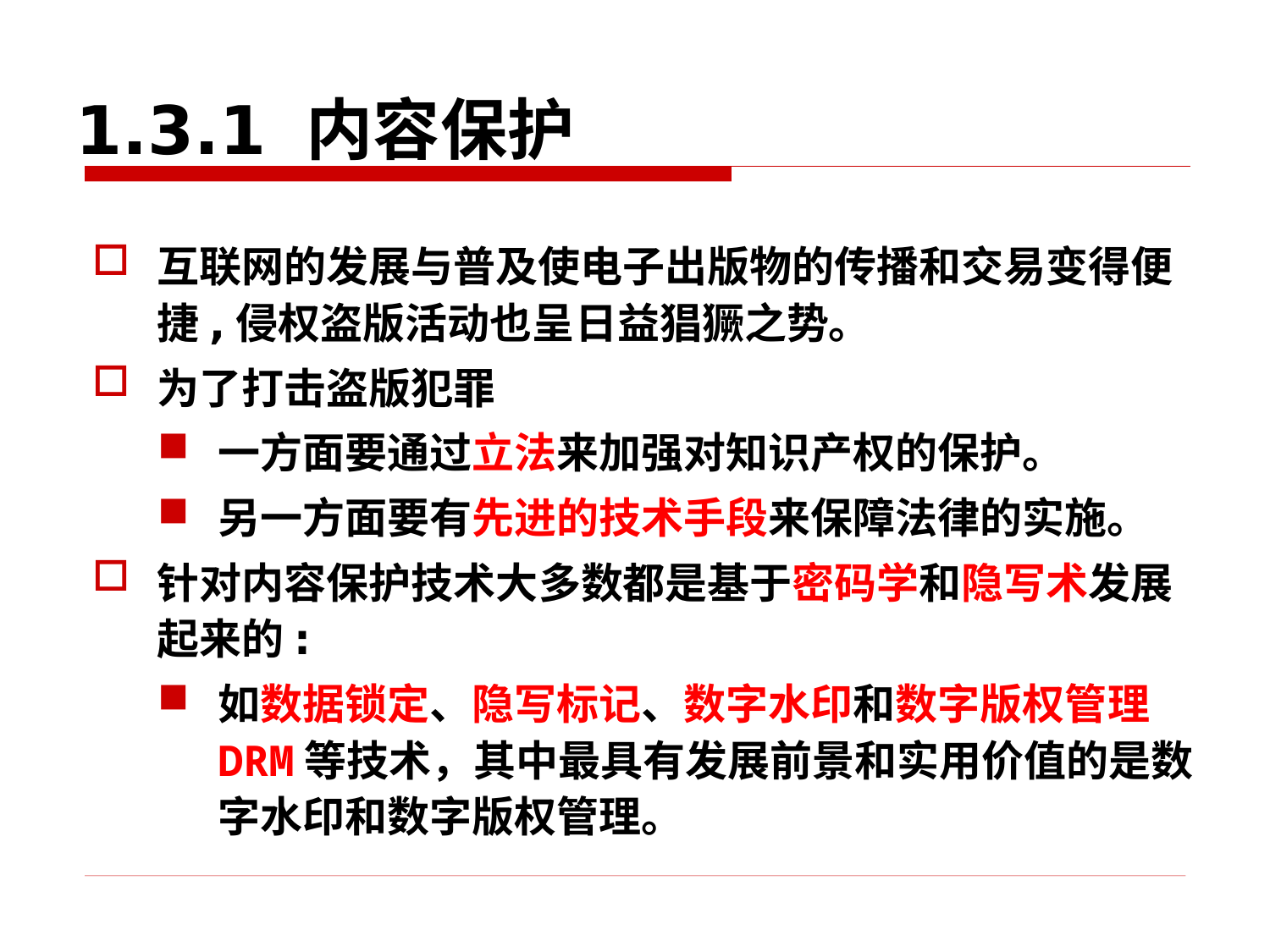

# 1.3.1 内容保护
互联网的发展与普及使电子出版物的传播和交易变得便捷,侵权盗版活动也呈日益猖獗之势。
为了打击盗版犯罪
一方面要通过立法来加强对知识产权的保护。
另一方面要有先进的技术手段来保障法律的实施。
针对内容保护技术大多数都是基于密码学和隐写术发展起来的:
如数据锁定、隐写标记、数字水印和数字版权管理DRM等技术，其中最具有发展前景和实用价值的是数字水印和数字版权管理。